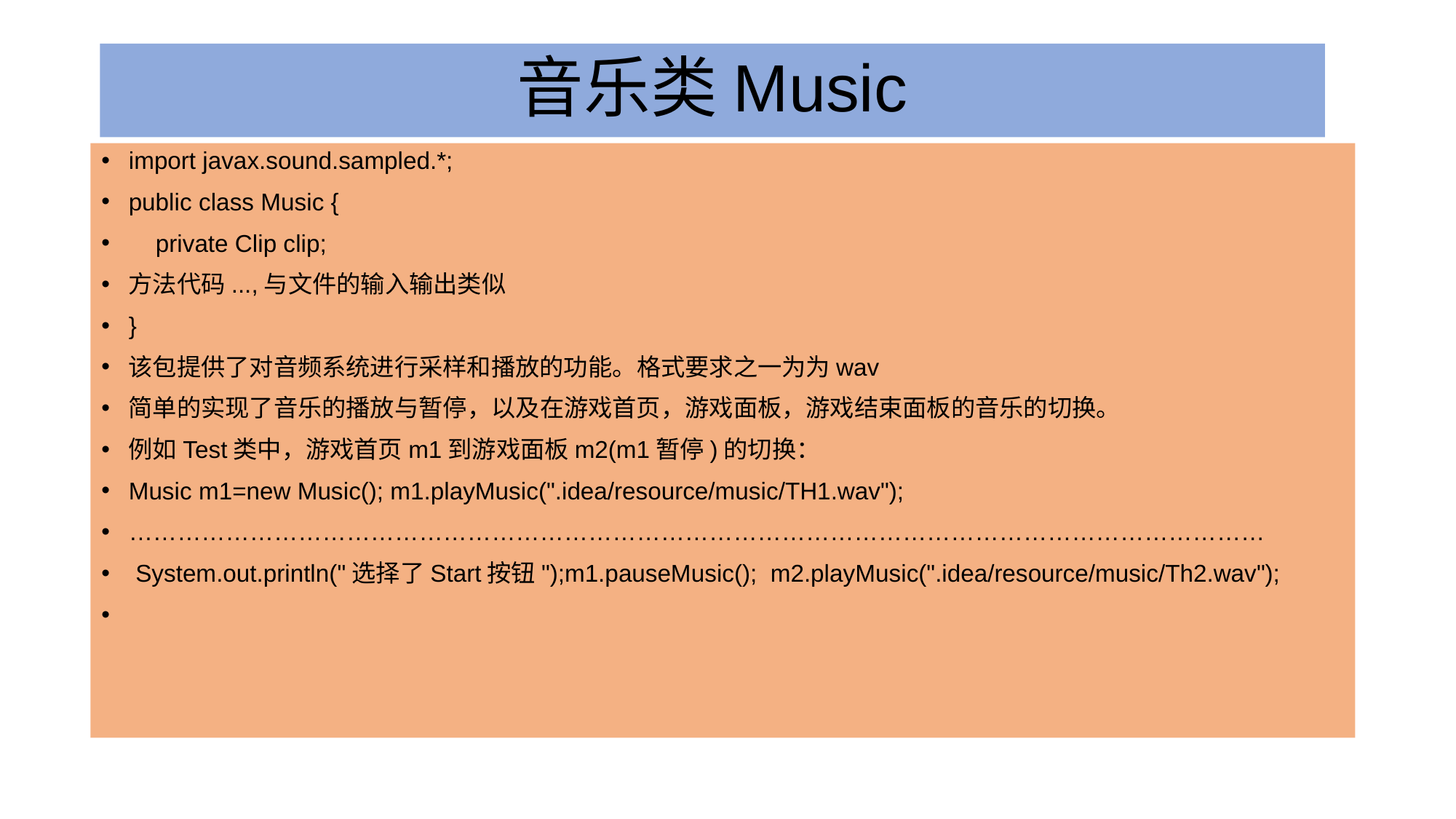

# 音乐类Music
import javax.sound.sampled.*;
public class Music {
    private Clip clip;
方法代码...,与文件的输入输出类似
}
该包提供了对音频系统进行采样和播放的功能。格式要求之一为为wav
简单的实现了音乐的播放与暂停，以及在游戏首页，游戏面板，游戏结束面板的音乐的切换。
例如Test类中，游戏首页m1到游戏面板m2(m1暂停)的切换：
Music m1=new Music(); m1.playMusic(".idea/resource/music/TH1.wav");
……………………………………………………………………………………………………………………………
 System.out.println("选择了Start按钮");m1.pauseMusic();  m2.playMusic(".idea/resource/music/Th2.wav");